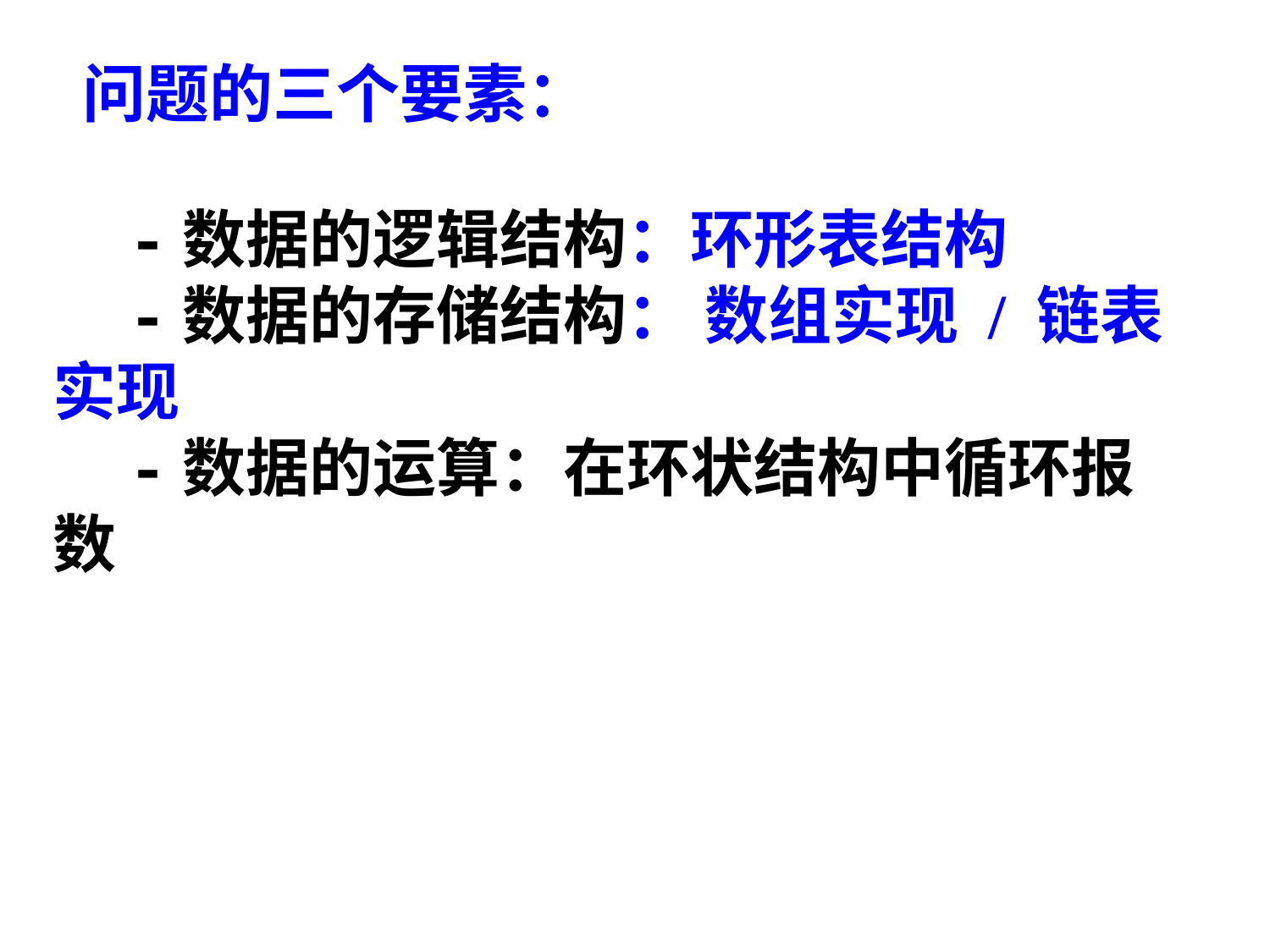

问题的三个要素：

  -数据的逻辑结构：环形表结构
  -数据的存储结构： 数组实现 / 链表实现
  -数据的运算：在环状结构中循环报数